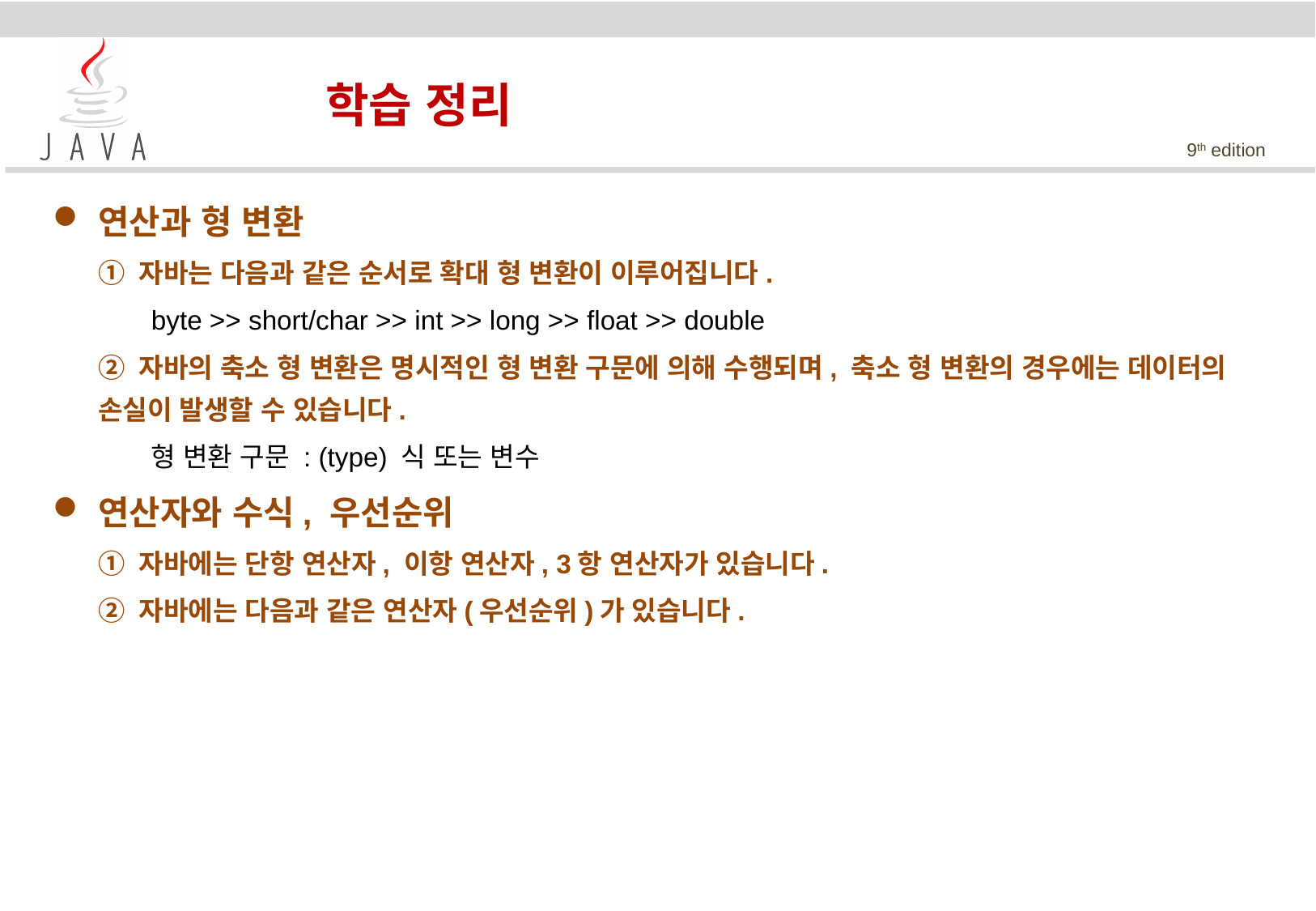

학습 정리
연산과 형 변환
	① 자바는 다음과 같은 순서로 확대 형 변환이 이루어집니다.
	byte >> short/char >> int >> long >> float >> double
	② 자바의 축소 형 변환은 명시적인 형 변환 구문에 의해 수행되며, 축소 형 변환의 경우에는 데이터의 손실이 발생할 수 있습니다.
	형 변환 구문 : (type) 식 또는 변수
연산자와 수식, 우선순위
	① 자바에는 단항 연산자, 이항 연산자, 3항 연산자가 있습니다.
	② 자바에는 다음과 같은 연산자(우선순위)가 있습니다.